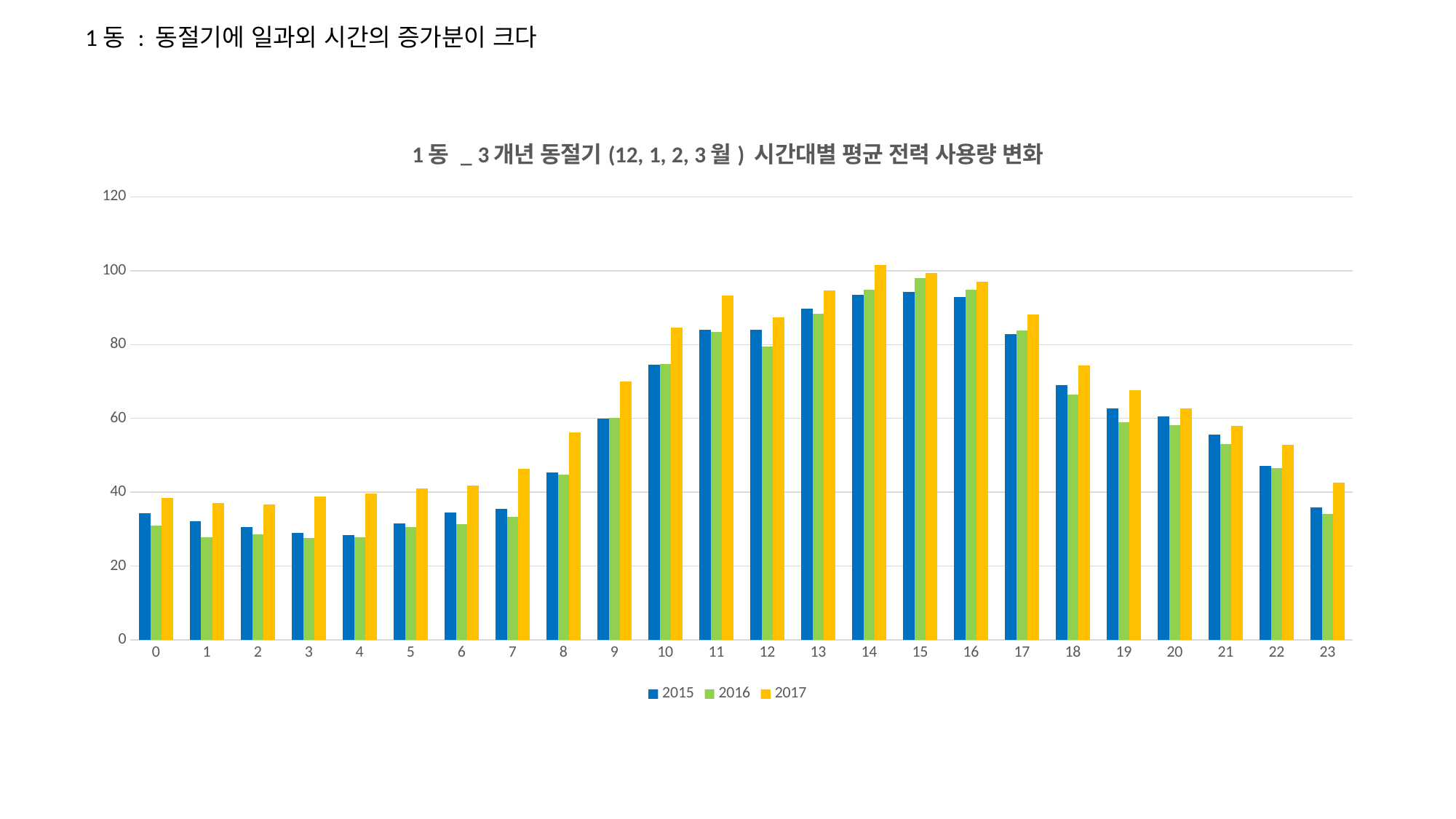

1동 : 동절기에 일과외 시간의 증가분이 크다

### Chart: 1동 _ 3개년 동절기(12, 1, 2, 3월) 시간대별 평균 전력 사용량 변화

| Category | 2015 | 2016 | 2017 |
|---|---|---|---|
| 0 | 34.33644667540605 | 30.97124730199105 | 38.358618952235574 |
| 1 | 32.17651415408693 | 27.851725412572254 | 37.10148821961613 |
| 2 | 30.488385407240752 | 28.50071684964957 | 36.67636233801717 |
| 3 | 29.022420177710224 | 27.5821376519994 | 38.82745846670098 |
| 4 | 28.33700862947 | 27.8580052888598 | 39.69753250381815 |
| 5 | 31.49754136529085 | 30.618791418943225 | 40.98975954123048 |
| 6 | 34.44459617049823 | 31.34600966254445 | 41.849152348712 |
| 7 | 35.5525717082488 | 33.409866479516104 | 46.27495445620388 |
| 8 | 45.37849992815087 | 44.69046886679083 | 56.10901913886245 |
| 9 | 59.995323813361125 | 60.09094099790872 | 70.0390366147835 |
| 10 | 74.53722400404948 | 74.69895064059506 | 84.6022498405988 |
| 11 | 83.89859013415892 | 83.41569365913789 | 93.29576641591355 |
| 12 | 84.03009487300692 | 79.55765247650994 | 87.36471187960727 |
| 13 | 89.65051562959387 | 88.3928351439182 | 94.58486393734373 |
| 14 | 93.52787516055275 | 94.92670330537797 | 101.46180657319093 |
| 15 | 94.3221410707373 | 97.92182235377325 | 99.42204603584054 |
| 16 | 92.79755732953622 | 94.81935205485507 | 96.91255098391488 |
| 17 | 82.79336240154089 | 83.7805869074777 | 88.0407305922137 |
| 18 | 68.9584546946889 | 66.35088790245547 | 74.41507656322382 |
| 19 | 62.78776977315953 | 58.93103968824243 | 67.65201333914203 |
| 20 | 60.48283432999133 | 58.2590714557174 | 62.78517276290913 |
| 21 | 55.55182274520158 | 52.999120308854245 | 58.0364872040996 |
| 22 | 47.17015306124995 | 46.56980601423243 | 52.88634168251225 |
| 23 | 35.887199637868626 | 34.16845900883475 | 42.578947676343276 |